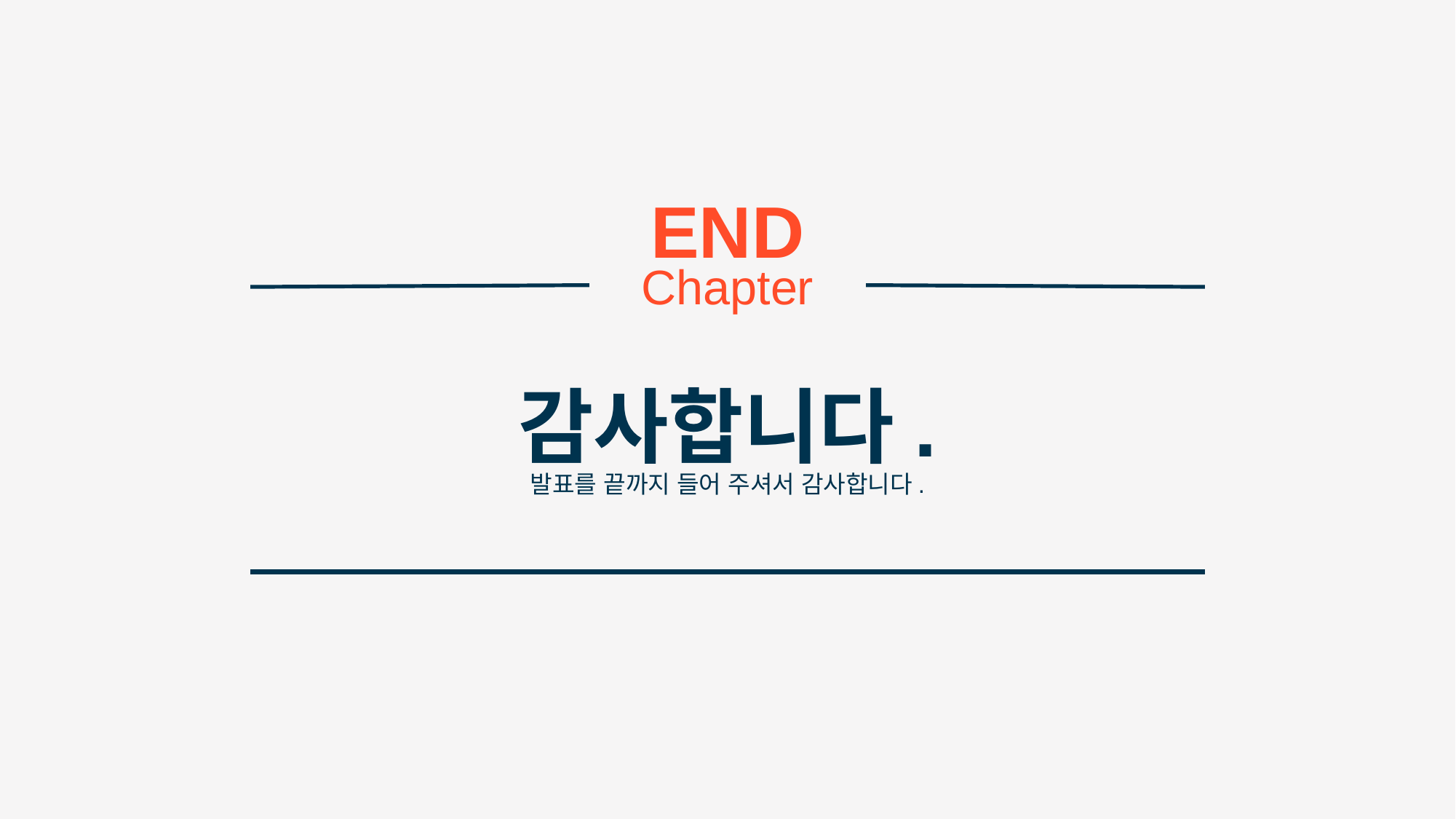

END
Chapter
감사합니다.
발표를 끝까지 들어 주셔서 감사합니다.